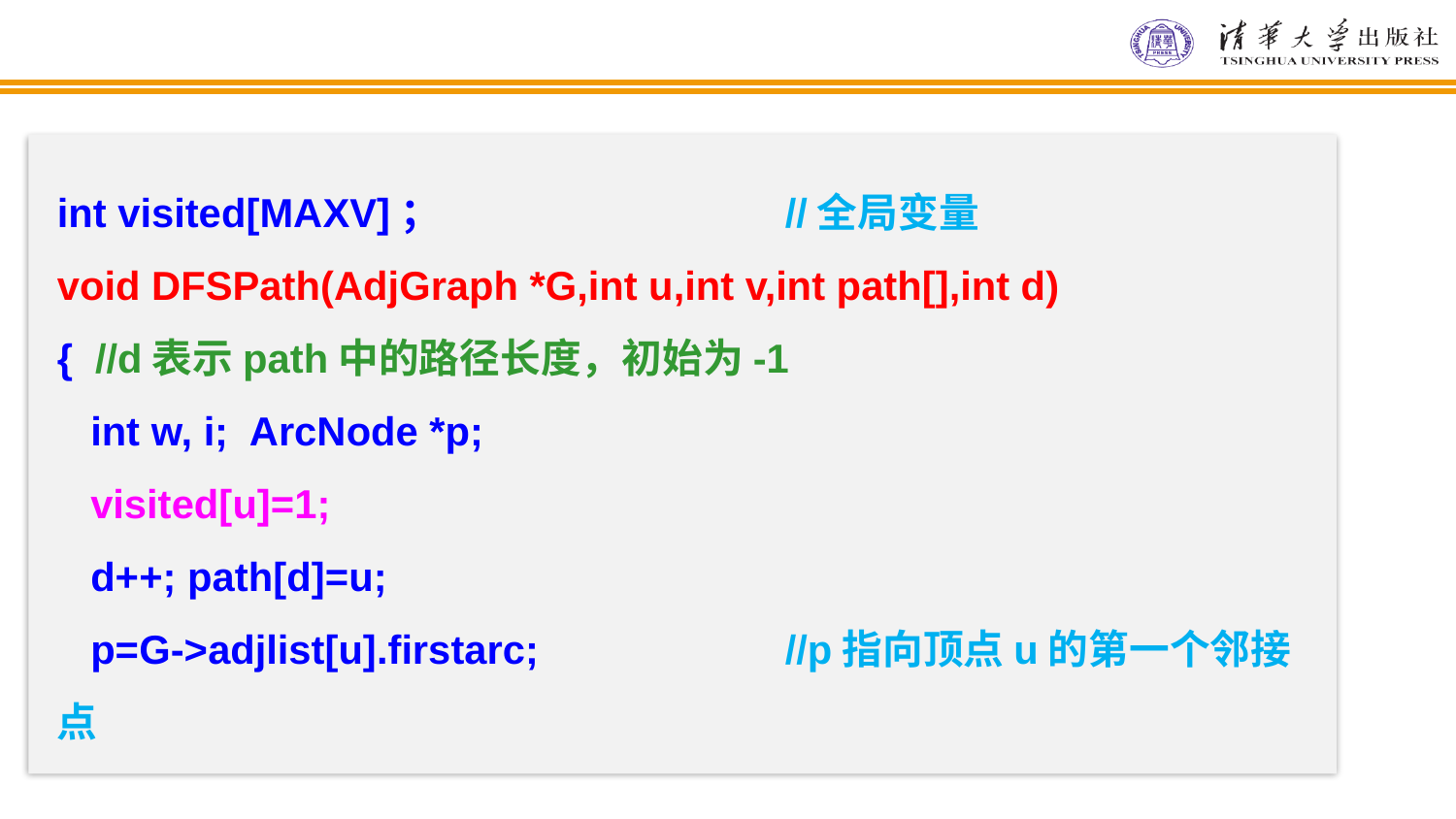

int visited[MAXV]；			//全局变量
void DFSPath(AdjGraph *G,int u,int v,int path[],int d)
{  //d表示path中的路径长度，初始为-1
   int w, i;  ArcNode *p;
   visited[u]=1;
   d++; path[d]=u;
   p=G->adjlist[u].firstarc;	    	//p指向顶点u的第一个邻接点